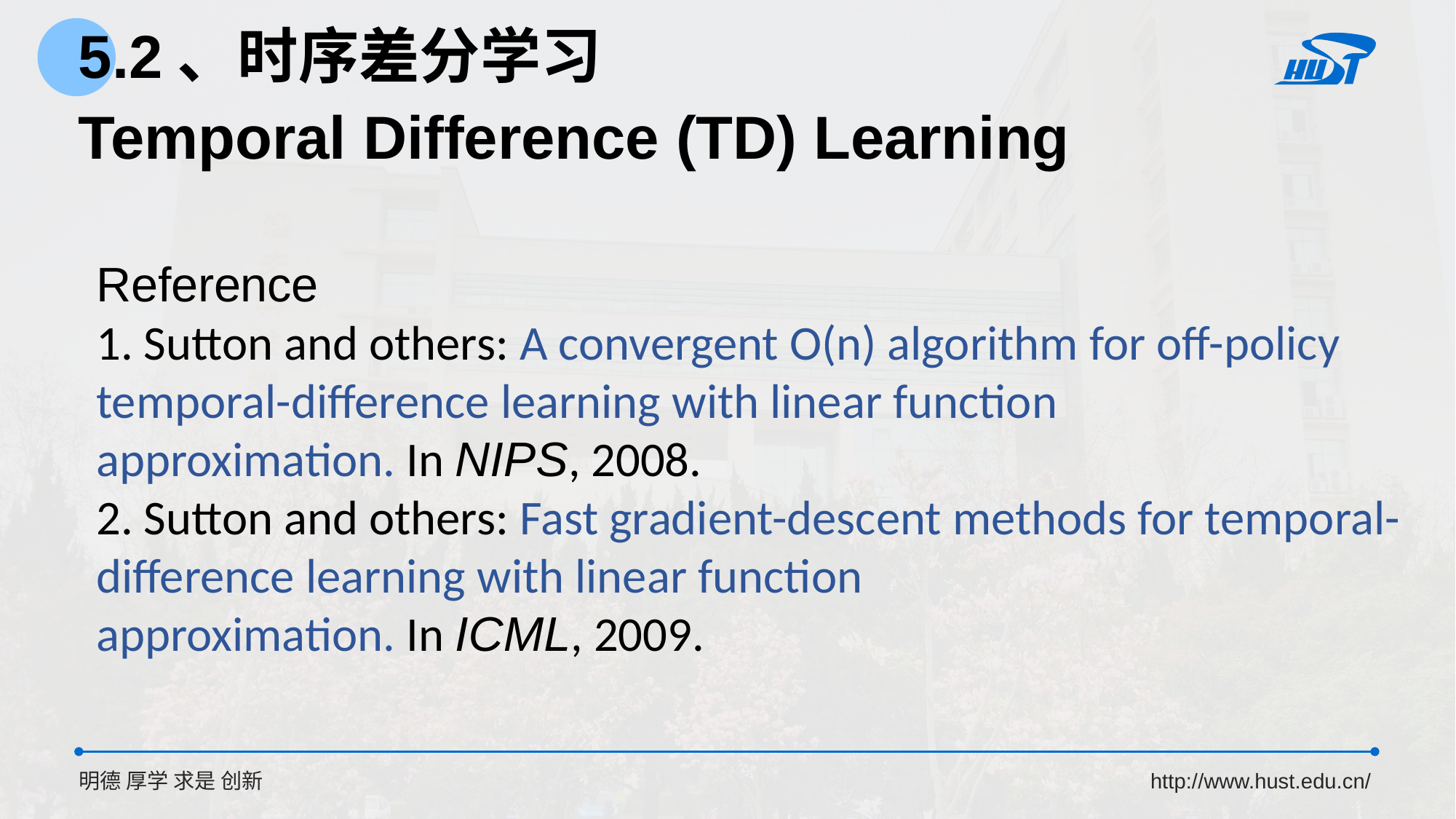

5.2、时序差分学习
Temporal Difference (TD) Learning
Reference
1. Sutton and others: A convergent O(n) algorithm for off-policy temporal-difference learning with linear function
approximation. In NIPS, 2008.
2. Sutton and others: Fast gradient-descent methods for temporal-difference learning with linear function
approximation. In ICML, 2009.